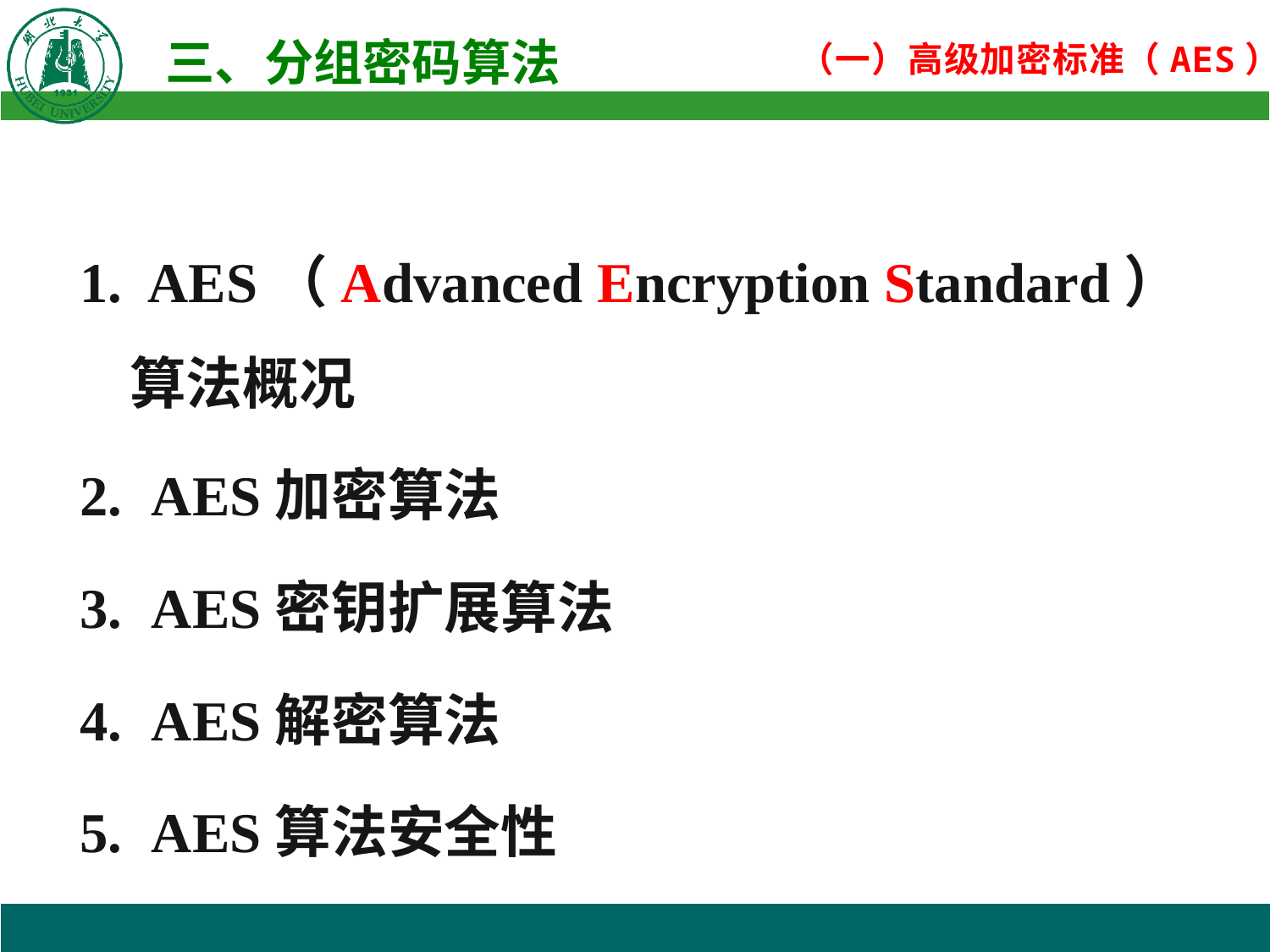

1.  AES（Advanced Encryption Standard）算法概况
AES加密算法
AES密钥扩展算法
AES解密算法
AES算法安全性